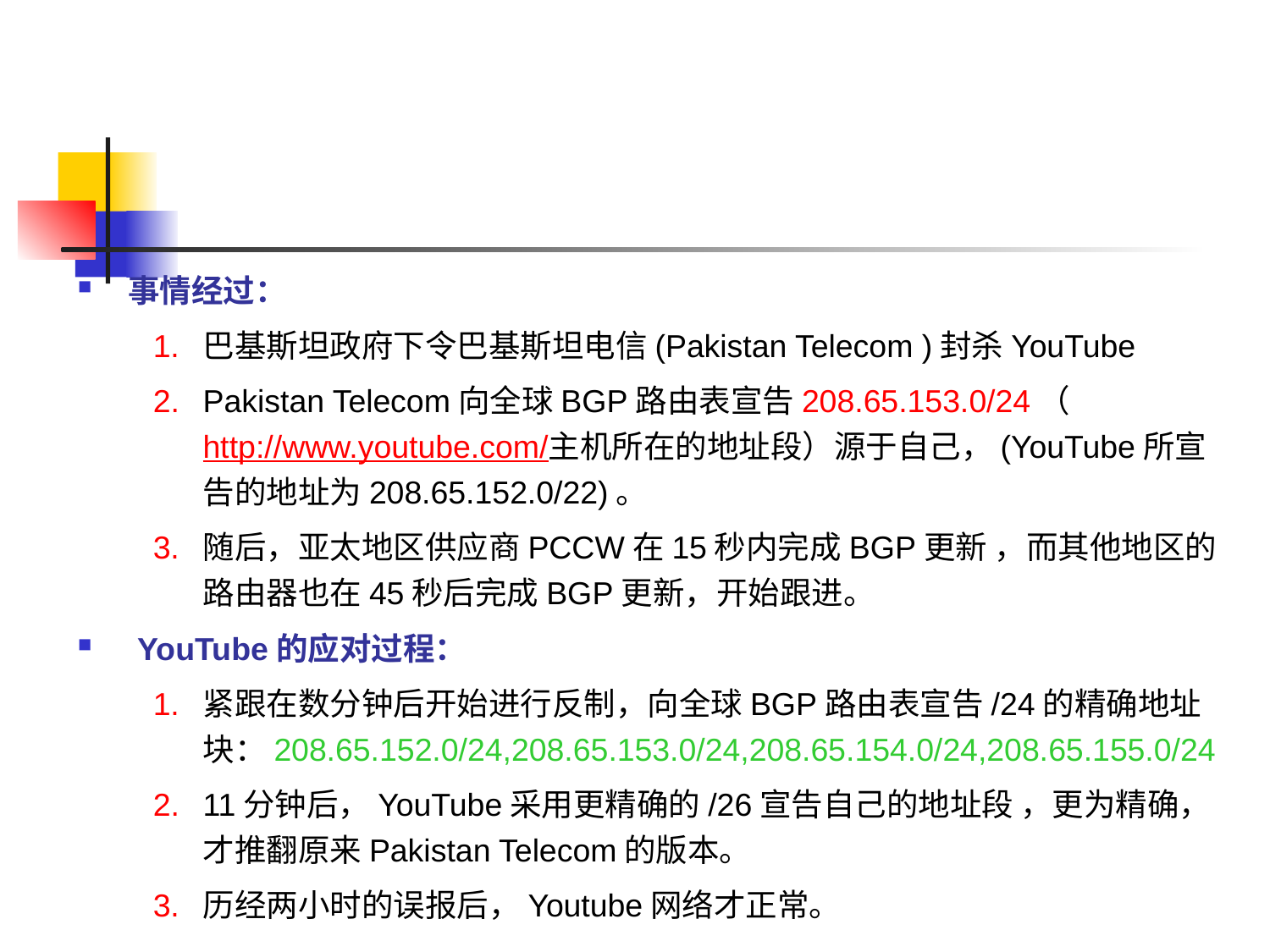

事情经过：
巴基斯坦政府下令巴基斯坦电信(Pakistan Telecom )封杀YouTube
Pakistan Telecom向全球BGP路由表宣告208.65.153.0/24（http://www.youtube.com/主机所在的地址段）源于自己，(YouTube所宣告的地址为208.65.152.0/22)。
随后，亚太地区供应商PCCW在15秒内完成BGP更新 ，而其他地区的路由器也在45秒后完成BGP更新，开始跟进。
 YouTube的应对过程：
紧跟在数分钟后开始进行反制，向全球BGP路由表宣告/24的精确地址块：208.65.152.0/24,208.65.153.0/24,208.65.154.0/24,208.65.155.0/24
11分钟后，YouTube采用更精确的/26宣告自己的地址段 ，更为精确，才推翻原来Pakistan Telecom的版本。
历经两小时的误报后，Youtube网络才正常。